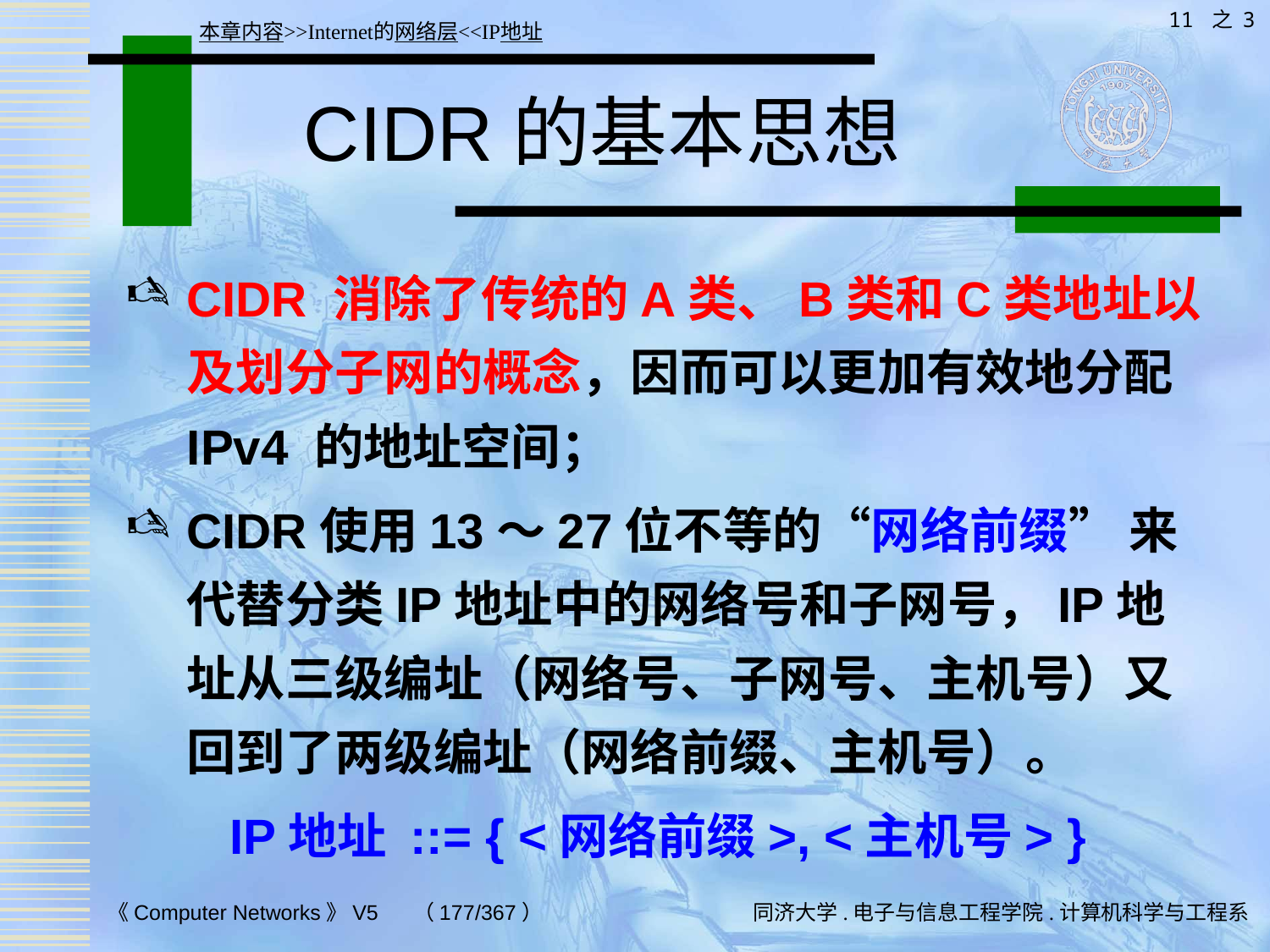

11 之 3
本章内容>>Internet的网络层<<IP地址
# CIDR的基本思想
CIDR 消除了传统的A类、B类和C类地址以及划分子网的概念，因而可以更加有效地分配 IPv4 的地址空间；
CIDR使用13～27位不等的“网络前缀” 来代替分类IP地址中的网络号和子网号，IP地址从三级编址（网络号、子网号、主机号）又回到了两级编址（网络前缀、主机号）。
IP地址 ::= { <网络前缀>, <主机号> }